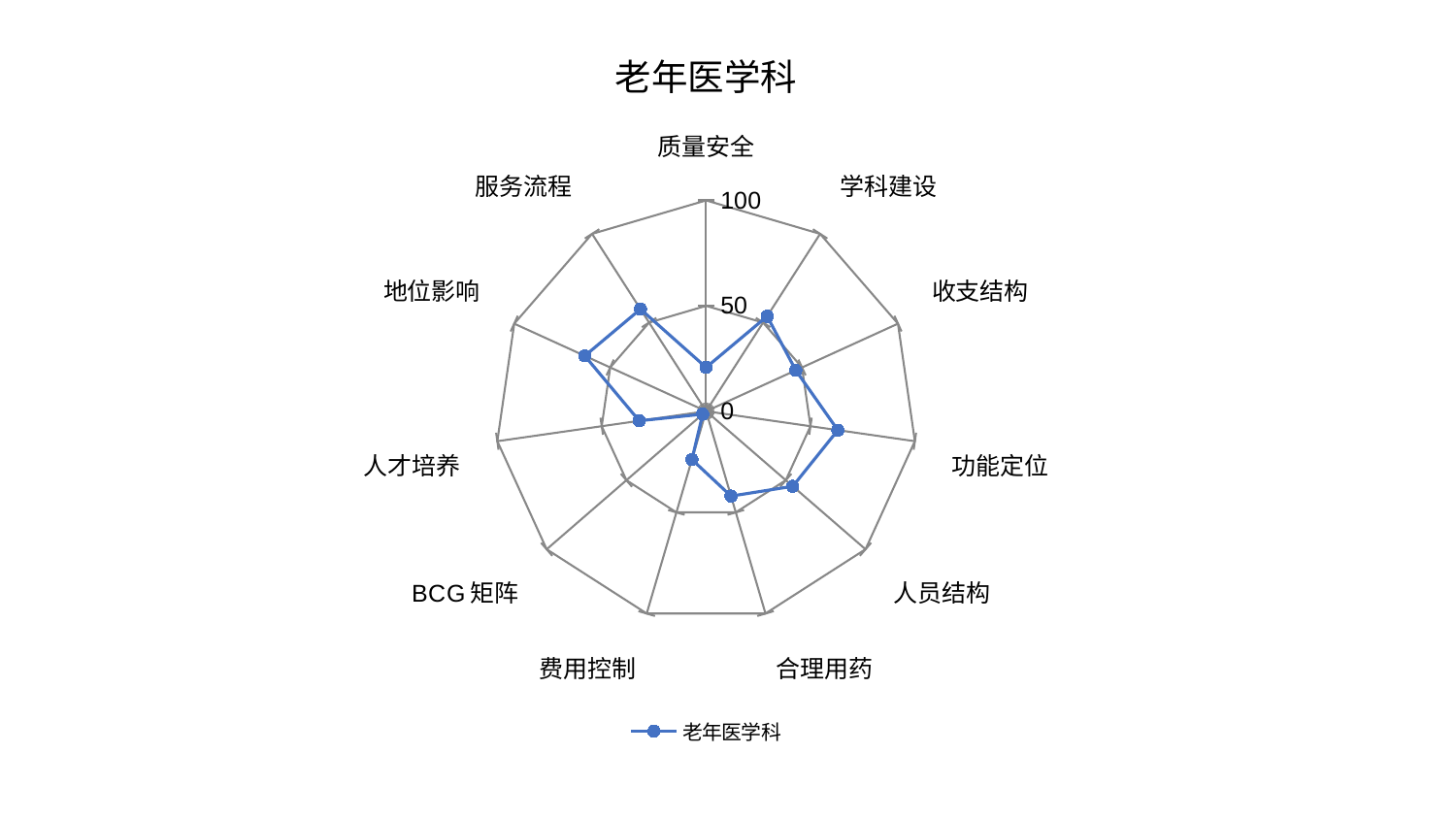

### Chart: 老年医学科

| Category | 老年医学科 |
|---|---|
| 质量安全 | 20.775422781487833 |
| 学科建设 | 53.543703832923526 |
| 收支结构 | 46.74094434122343 |
| 功能定位 | 63.08875986866262 |
| 人员结构 | 54.38178232989339 |
| 合理用药 | 41.96479223260112 |
| 费用控制 | 23.89102295874879 |
| BCG矩阵 | 2.1216499495258376 |
| 人才培养 | 32.04986403123525 |
| 地位影响 | 63.242107114210626 |
| 服务流程 | 57.578926329205686 |
145